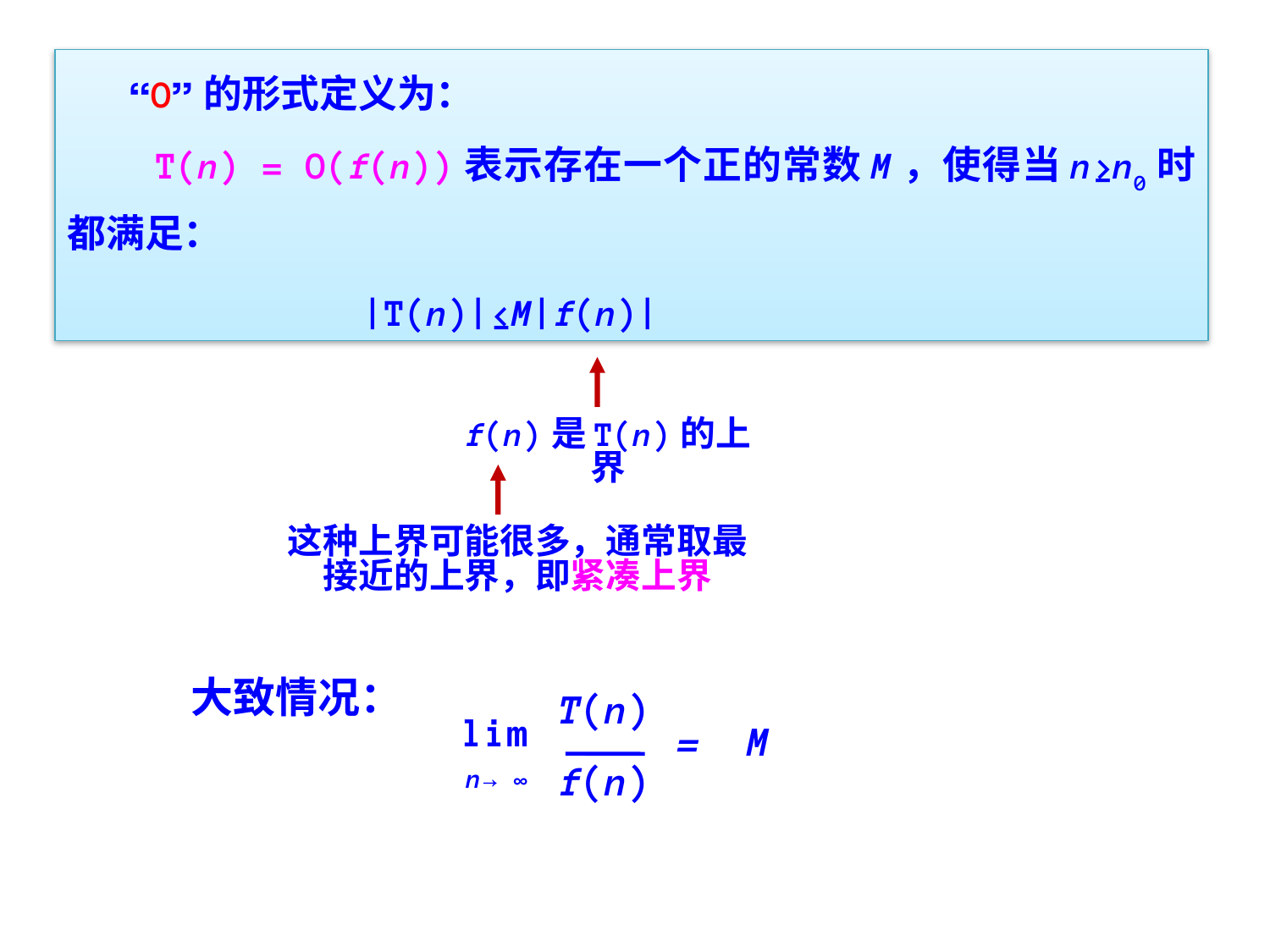

“O”的形式定义为：
    T(n) = O(f(n))表示存在一个正的常数M，使得当n≥n0时都满足：
              |T(n)|≤M|f(n)|

f(n)是T(n)的上界

这种上界可能很多，通常取最接近的上界，即紧凑上界
大致情况：
T(n)
lim
=  M
f(n)
n→ ∞